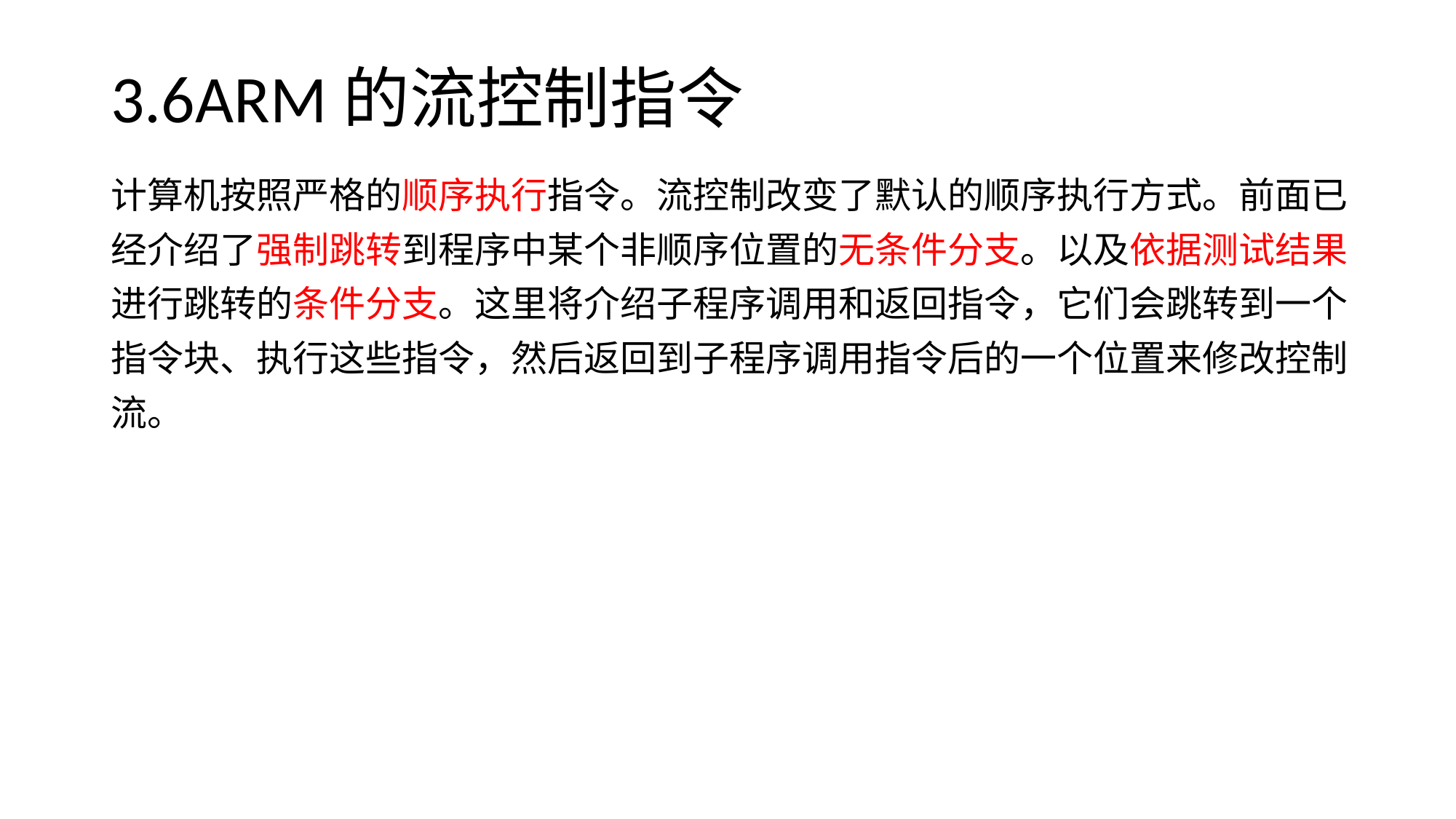

# 3.6ARM的流控制指令
计算机按照严格的顺序执行指令。流控制改变了默认的顺序执行方式。前面已
经介绍了强制跳转到程序中某个非顺序位置的无条件分支。以及依据测试结果
进行跳转的条件分支。这里将介绍子程序调用和返回指令，它们会跳转到一个
指令块、执行这些指令，然后返回到子程序调用指令后的一个位置来修改控制
流。